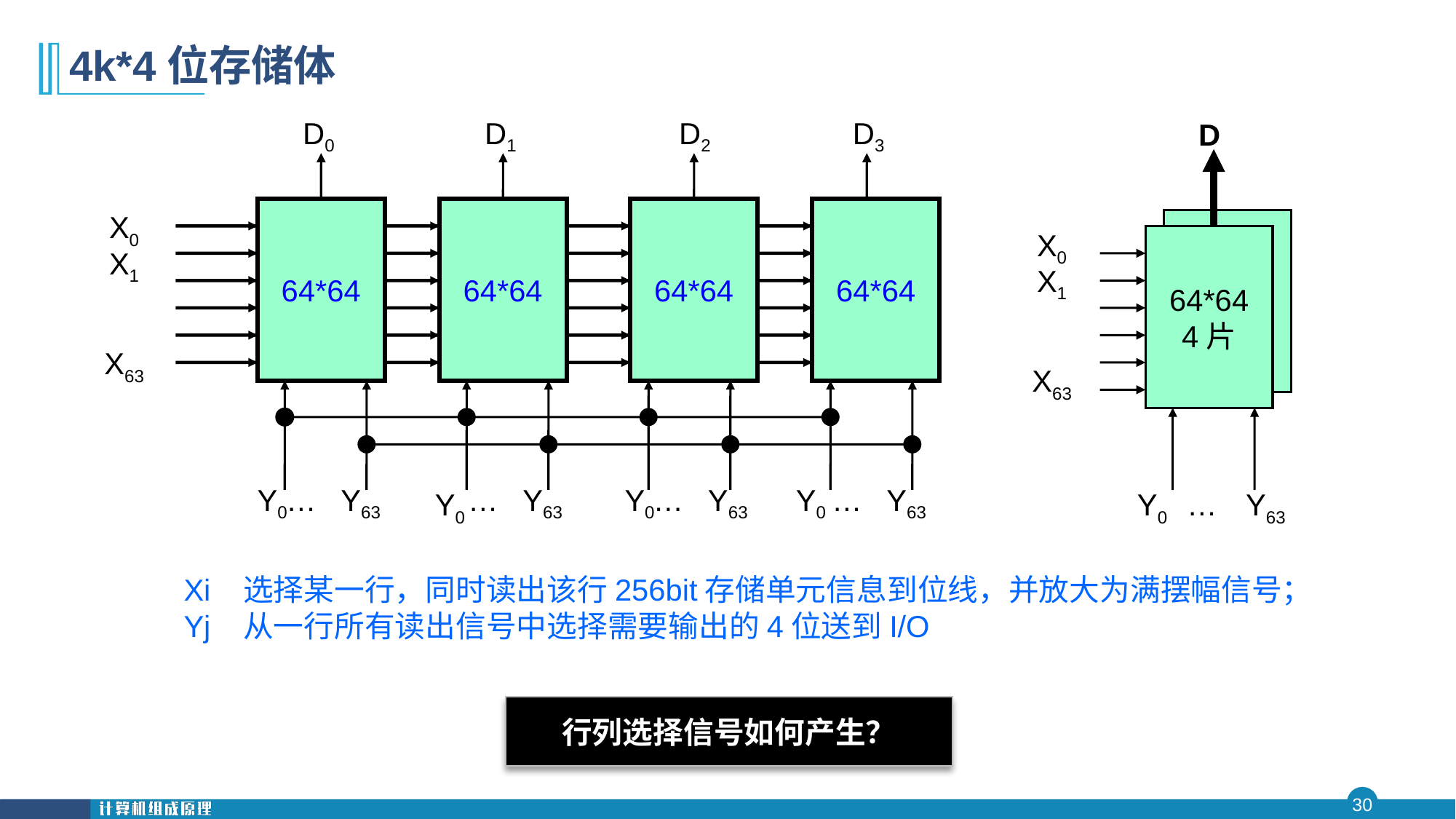

# 4k*4位存储体
D0
D1
D2
D3
D
64*64
X0
64*64
4片

X1

X63

Y0
…
Y63

64*64

    Y0
…
Y63

64*64

…
Y63
     Y0

64*64

    Y0
…
Y63

64*64

     Y0
…
Y63
X0
X1
X63

Xi   选择某一行，同时读出该行256bit存储单元信息到位线，并放大为满摆幅信号；
Yj   从一行所有读出信号中选择需要输出的4位送到I/O

行列选择信号如何产生？